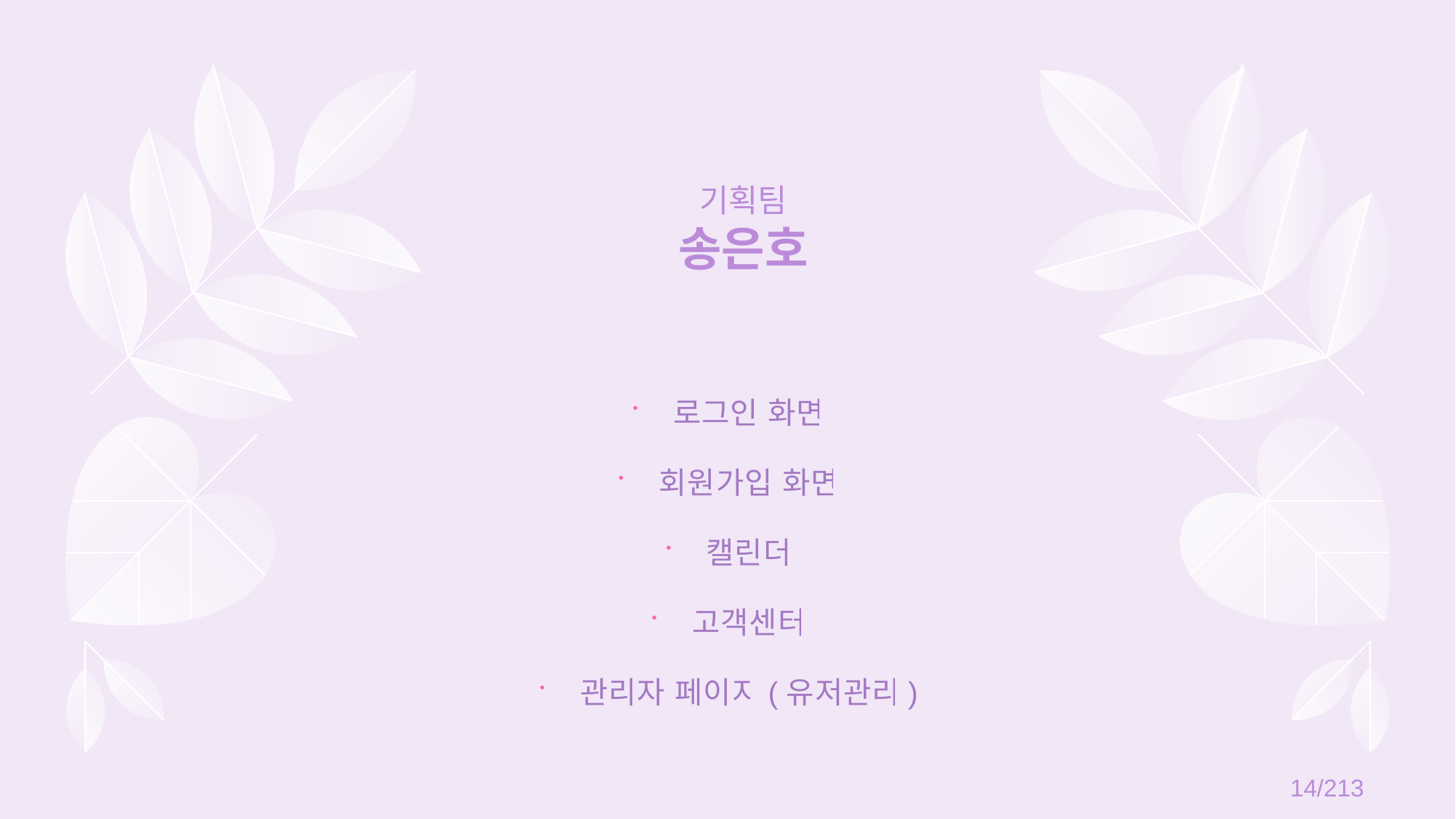

기획팀
송은호

로그인 화면
회원가입 화면
캘린더
고객센터
관리자 페이지(유저관리)